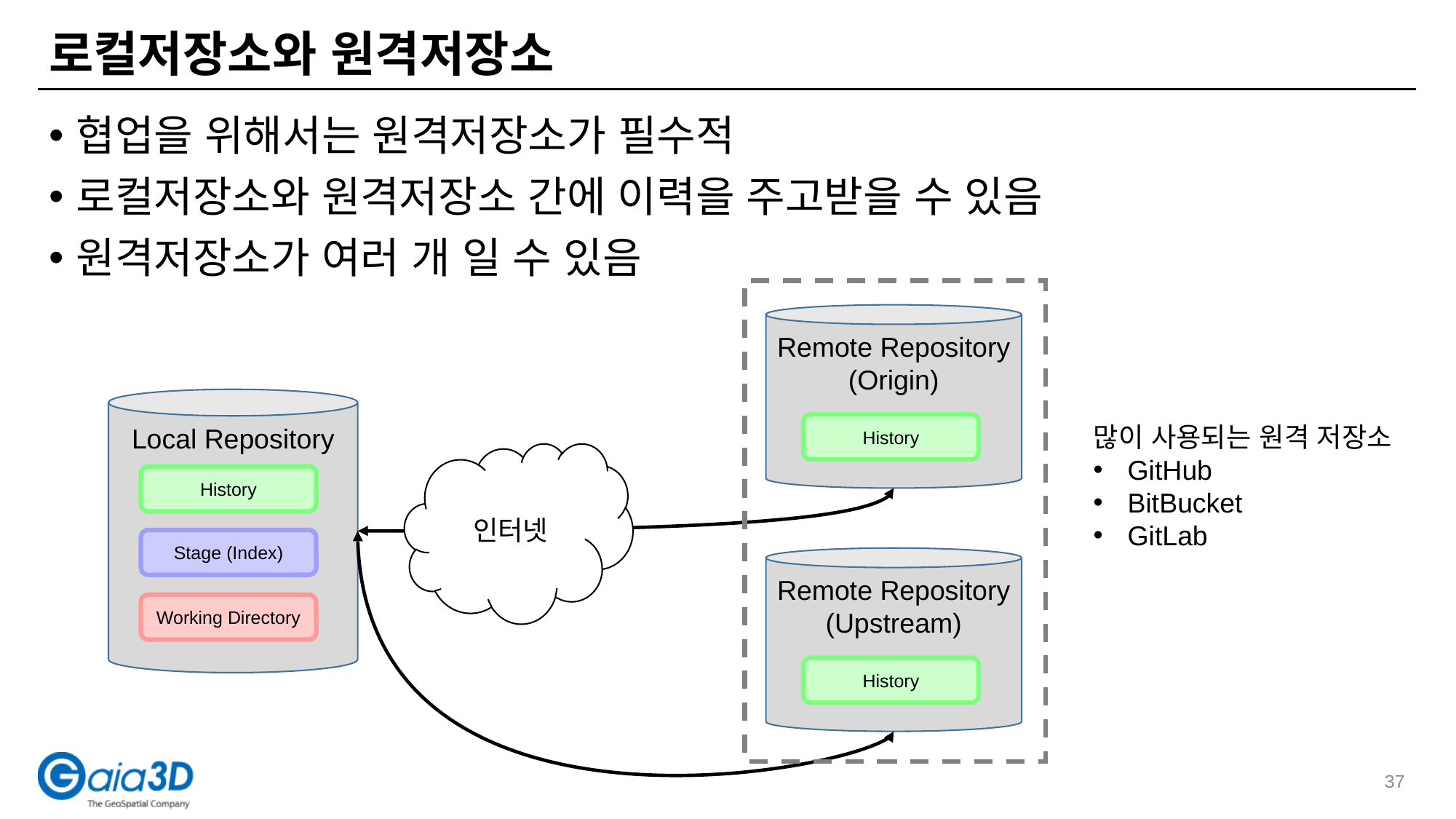

# 로컬저장소와 원격저장소
협업을 위해서는 원격저장소가 필수적
로컬저장소와 원격저장소 간에 이력을 주고받을 수 있음
원격저장소가 여러 개 일 수 있음

Remote Repository
(Origin)
Local Repository
History
많이 사용되는 원격 저장소
GitHub
BitBucket
GitLab
인터넷
History
Stage (Index)
Remote Repository
(Upstream)
Working Directory
History
37